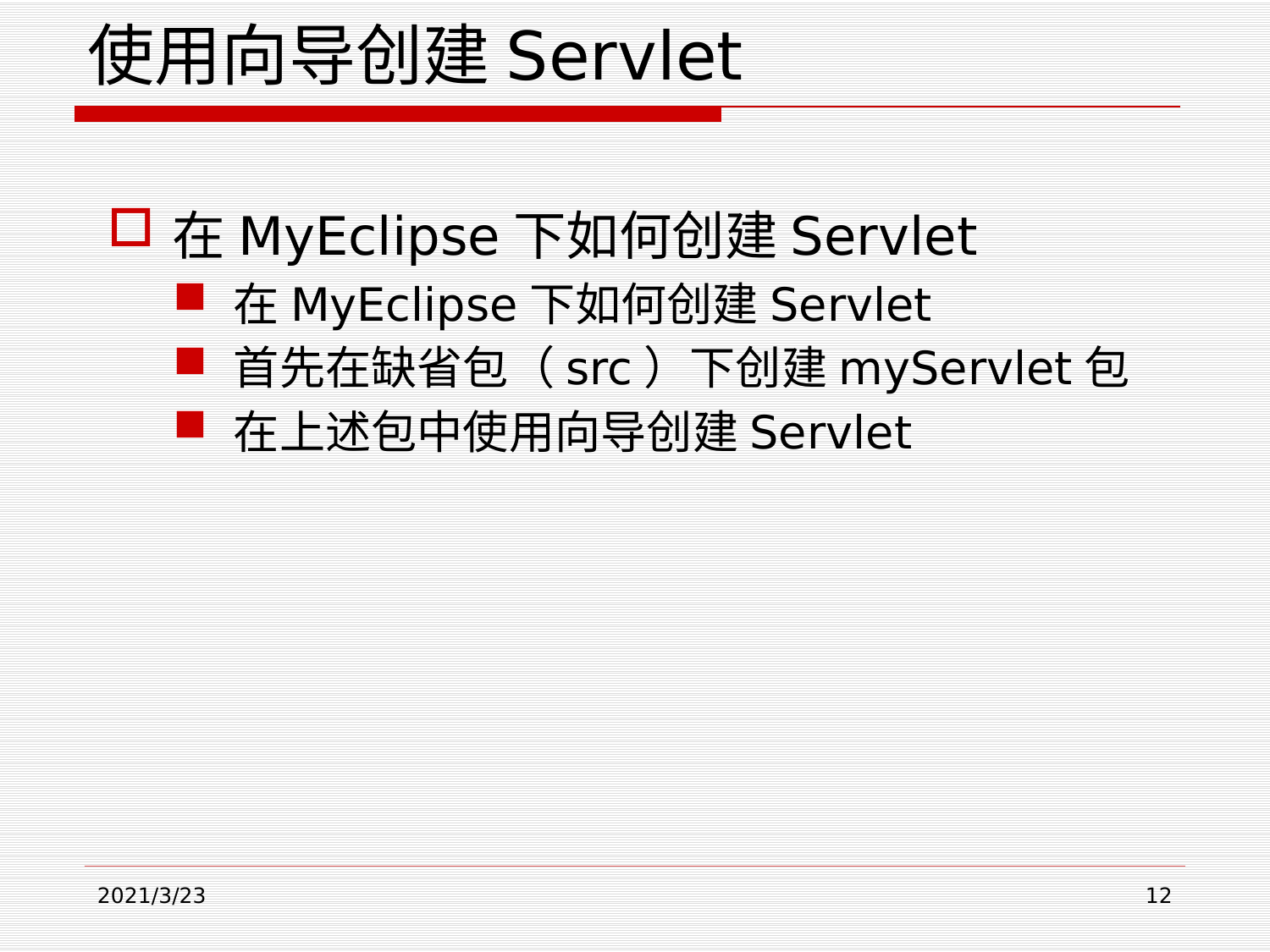

# 使用向导创建Servlet
在MyEclipse下如何创建Servlet
在MyEclipse下如何创建Servlet
首先在缺省包（src）下创建myServlet包
在上述包中使用向导创建Servlet
2021/3/23
12